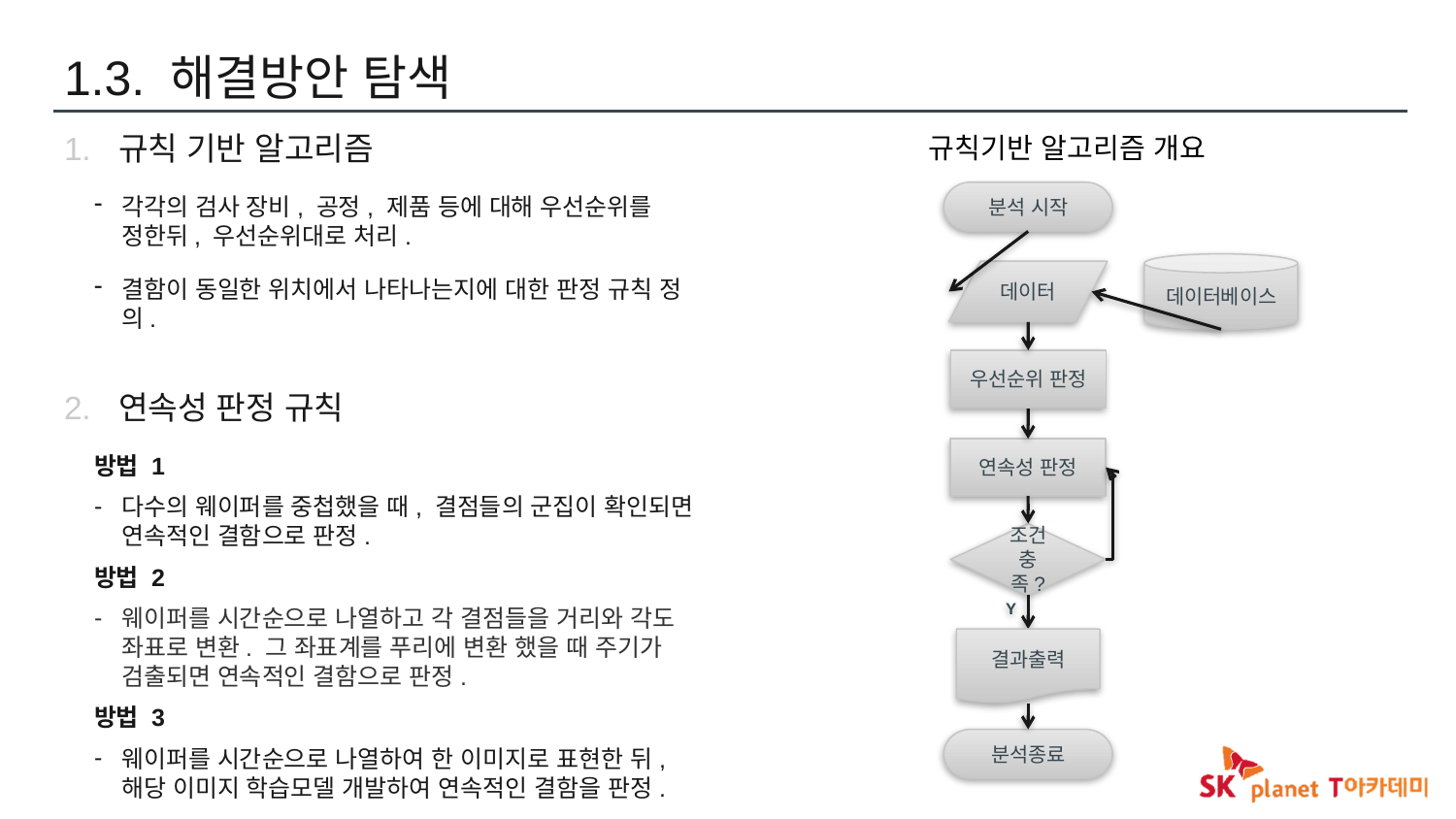

# 1.3. 해결방안 탐색
규칙 기반 알고리즘
각각의 검사 장비, 공정, 제품 등에 대해 우선순위를 정한뒤, 우선순위대로 처리.
결함이 동일한 위치에서 나타나는지에 대한 판정 규칙 정의.

연속성 판정 규칙
방법 1
다수의 웨이퍼를 중첩했을 때, 결점들의 군집이 확인되면 연속적인 결함으로 판정.
방법 2
웨이퍼를 시간순으로 나열하고 각 결점들을 거리와 각도 좌표로 변환. 그 좌표계를 푸리에 변환 했을 때 주기가 검출되면 연속적인 결함으로 판정.
방법 3
웨이퍼를 시간순으로 나열하여 한 이미지로 표현한 뒤, 해당 이미지 학습모델 개발하여 연속적인 결함을 판정.
규칙기반 알고리즘 개요
분석 시작
데이터베이스
데이터
연속성 판정
조건 충족?
Y
결과출력
분석종료
우선순위 판정